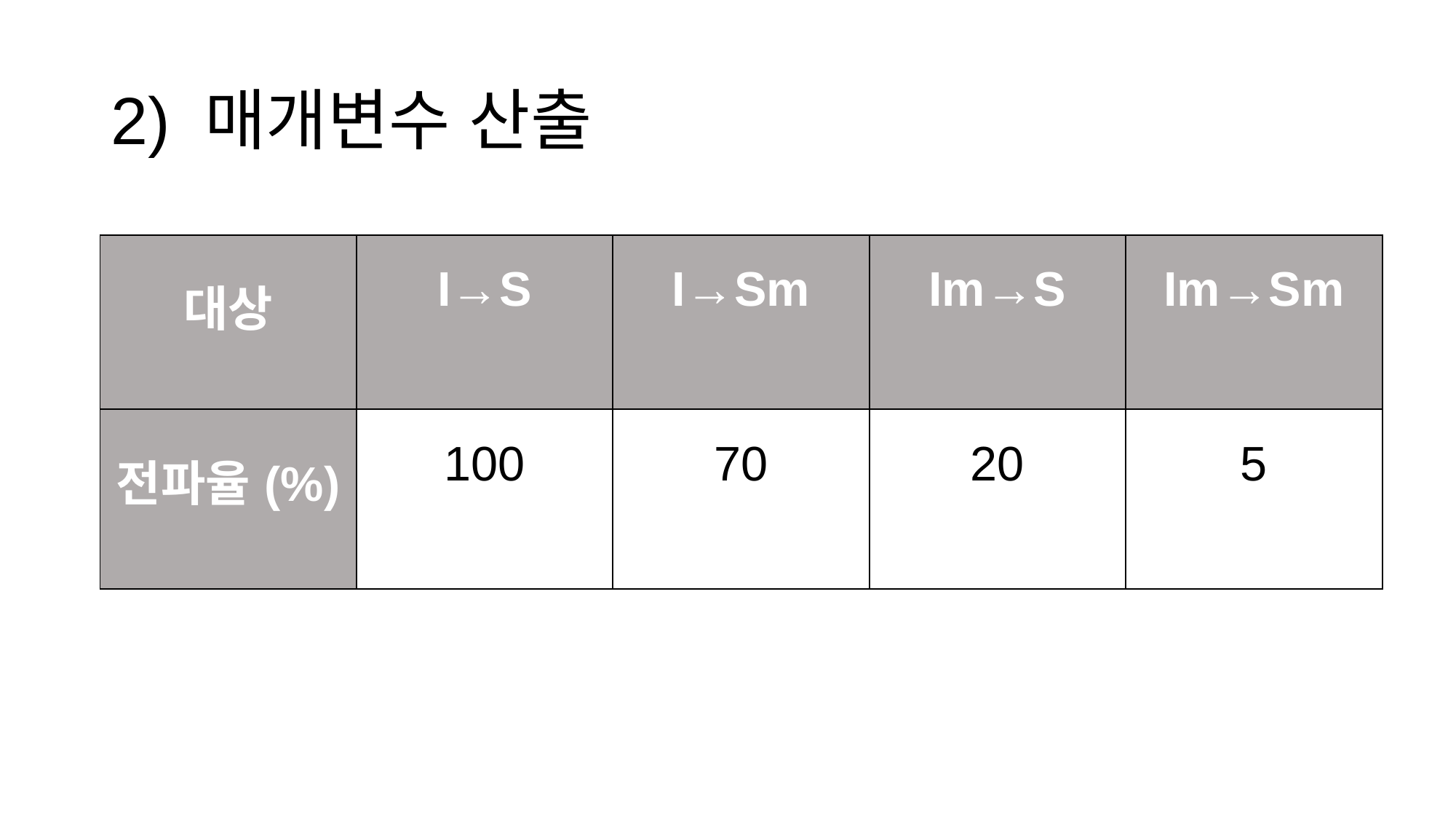

# 2) 매개변수 산출
| 대상 | I→S | I→Sm | Im→S | Im→Sm |
| --- | --- | --- | --- | --- |
| 전파율(%) | 100 | 70 | 20 | 5 |